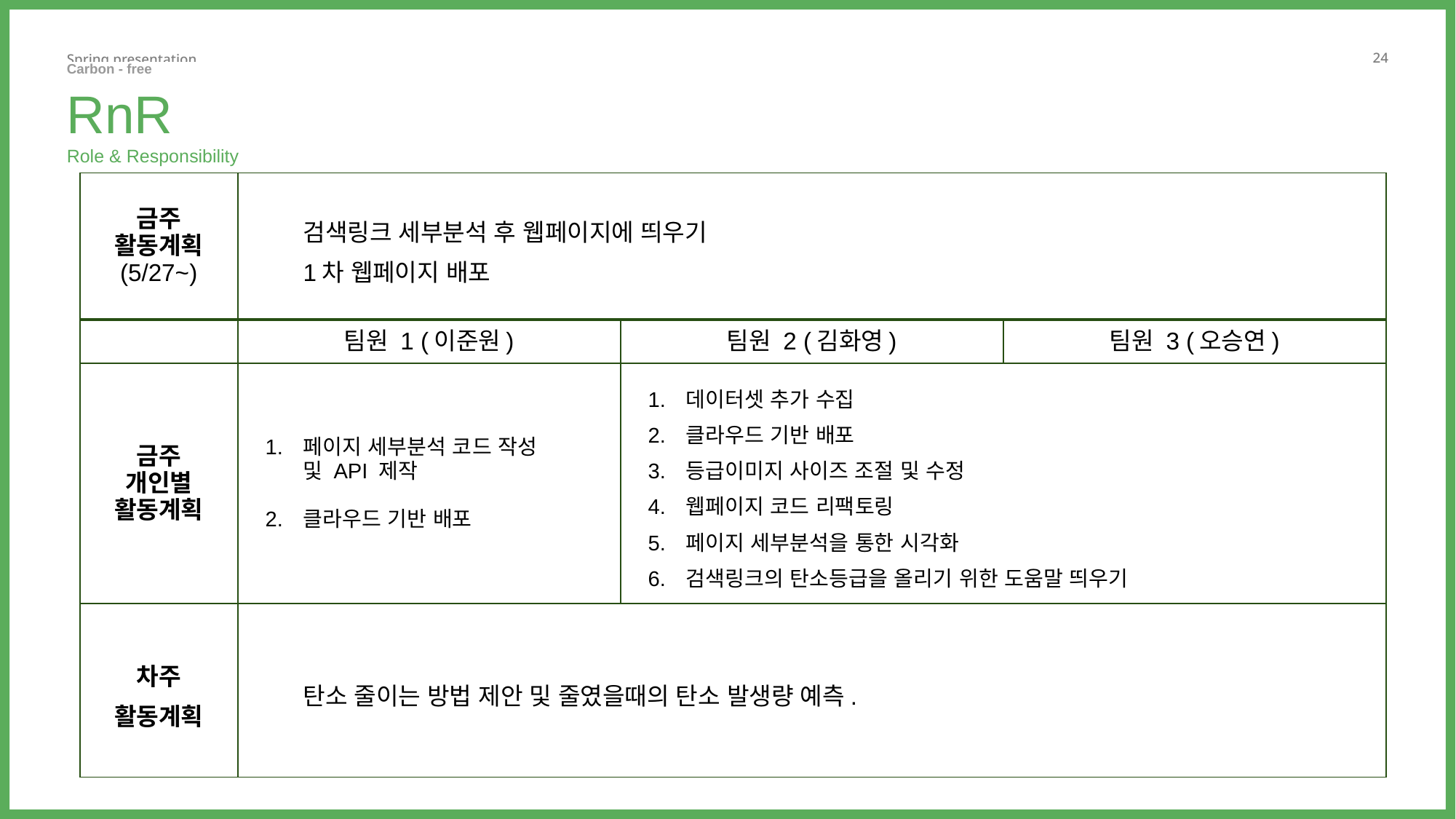

Carbon - free             ㅤ ㅤ

RnR
Role & Responsibility
| 금주 활동계획 (5/27~) | 검색링크 세부분석 후 웹페이지에 띄우기 1차 웹페이지 배포 |  |  |
| --- | --- | --- | --- |
|  | 팀원 1 (이준원) | 팀원 2 (김화영) | 팀원 3 (오승연) |
| 금주 개인별 활동계획 | 페이지 세부분석 코드 작성 및 API 제작 클라우드 기반 배포 | 데이터셋 추가 수집 클라우드 기반 배포 등급이미지 사이즈 조절 및 수정 웹페이지 코드 리팩토링 페이지 세부분석을 통한 시각화 검색링크의 탄소등급을 올리기 위한 도움말 띄우기 |  |
| 차주 활동계획 | 탄소 줄이는 방법 제안 및 줄였을때의 탄소 발생량 예측. |  |  |